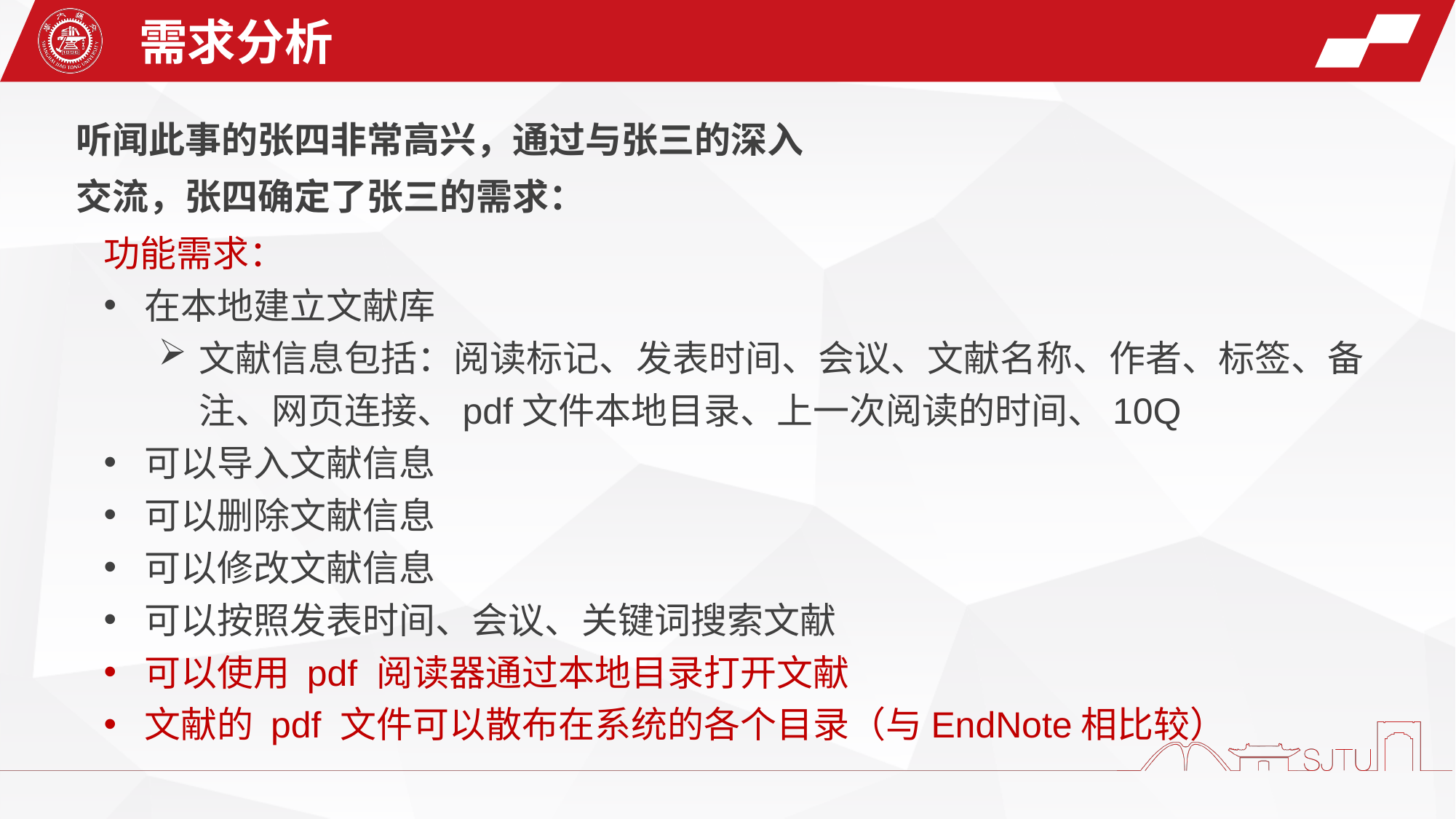

需求分析
听闻此事的张四非常高兴，通过与张三的深入交流，张四确定了张三的需求：
功能需求：
在本地建立文献库
文献信息包括：阅读标记、发表时间、会议、文献名称、作者、标签、备注、网页连接、pdf文件本地目录、上一次阅读的时间、10Q
可以导入文献信息
可以删除文献信息
可以修改文献信息
可以按照发表时间、会议、关键词搜索文献
可以使用 pdf 阅读器通过本地目录打开文献
文献的 pdf 文件可以散布在系统的各个目录（与EndNote相比较）